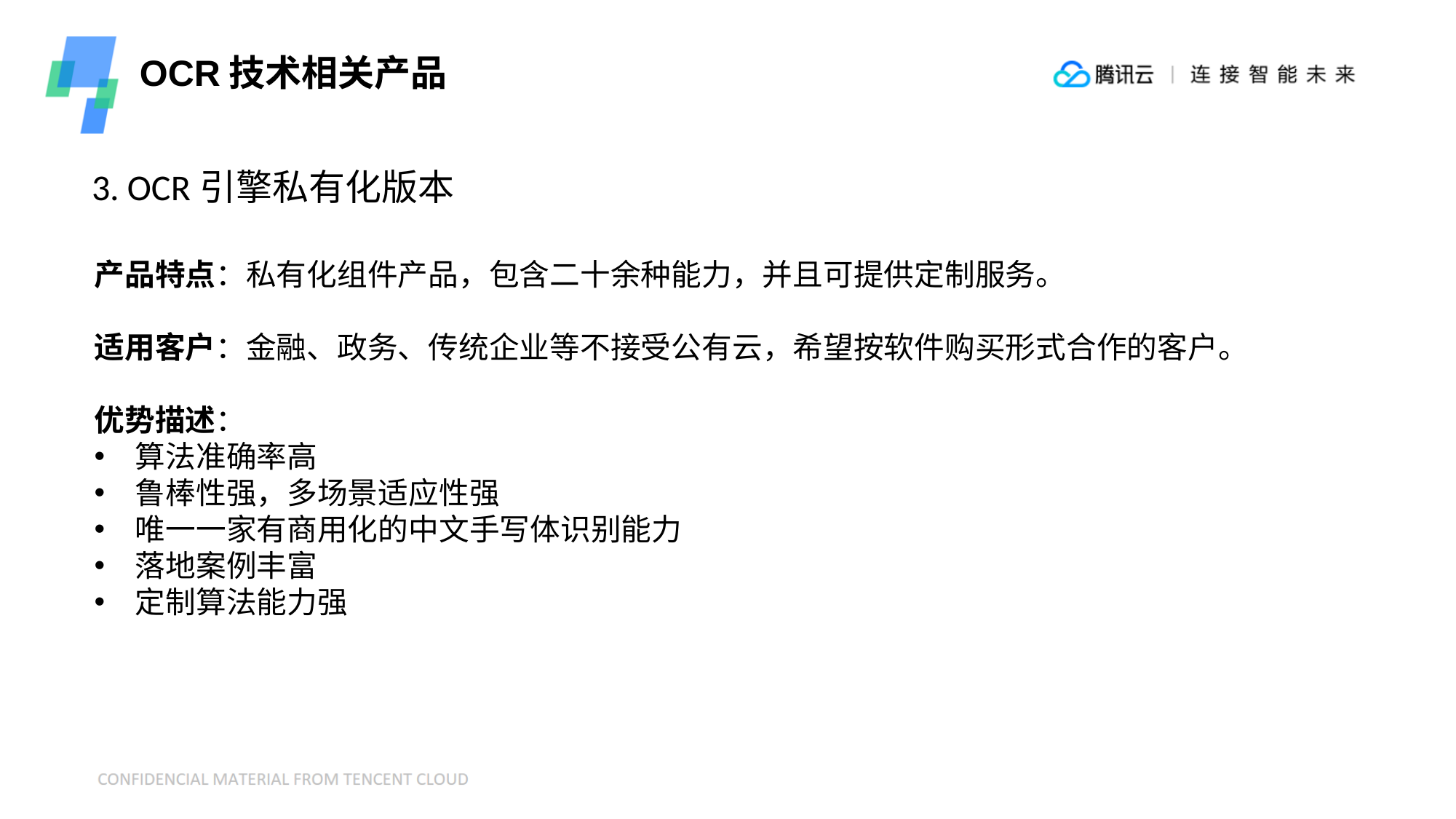

OCR技术相关产品
3. OCR引擎私有化版本

产品特点：私有化组件产品，包含二十余种能力，并且可提供定制服务。

适用客户：金融、政务、传统企业等不接受公有云，希望按软件购买形式合作的客户。

优势描述：
算法准确率高
鲁棒性强，多场景适应性强
唯一一家有商用化的中文手写体识别能力
落地案例丰富
定制算法能力强